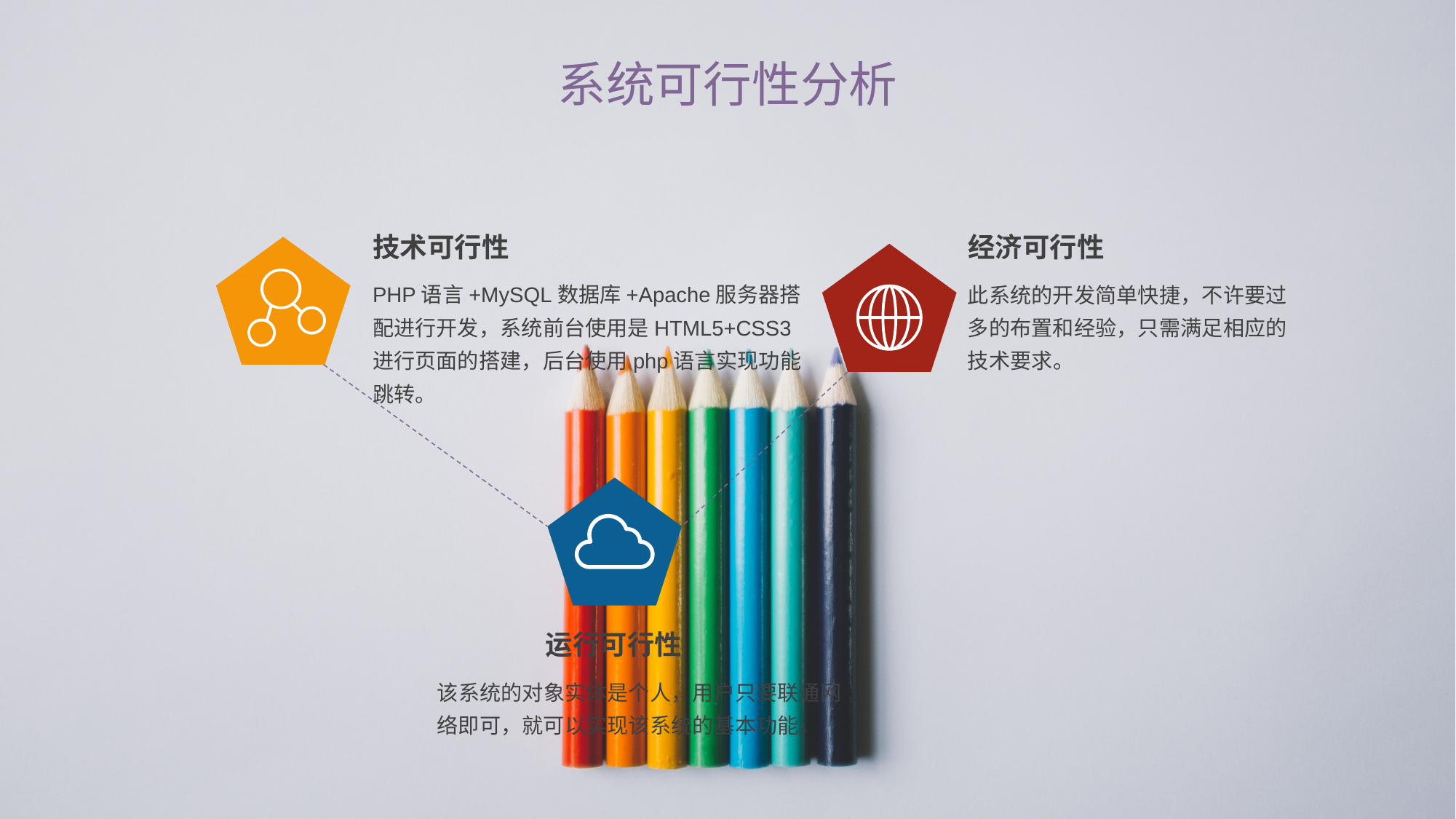

系统可行性分析
技术可行性
经济可行性

PHP语言+MySQL数据库+Apache服务器搭配进行开发，系统前台使用是HTML5+CSS3进行页面的搭建，后台使用php语言实现功能跳转。
此系统的开发简单快捷，不许要过多的布置和经验，只需满足相应的技术要求。

运行可行性
该系统的对象实体是个人，用户只要联通网络即可，就可以实现该系统的基本功能。